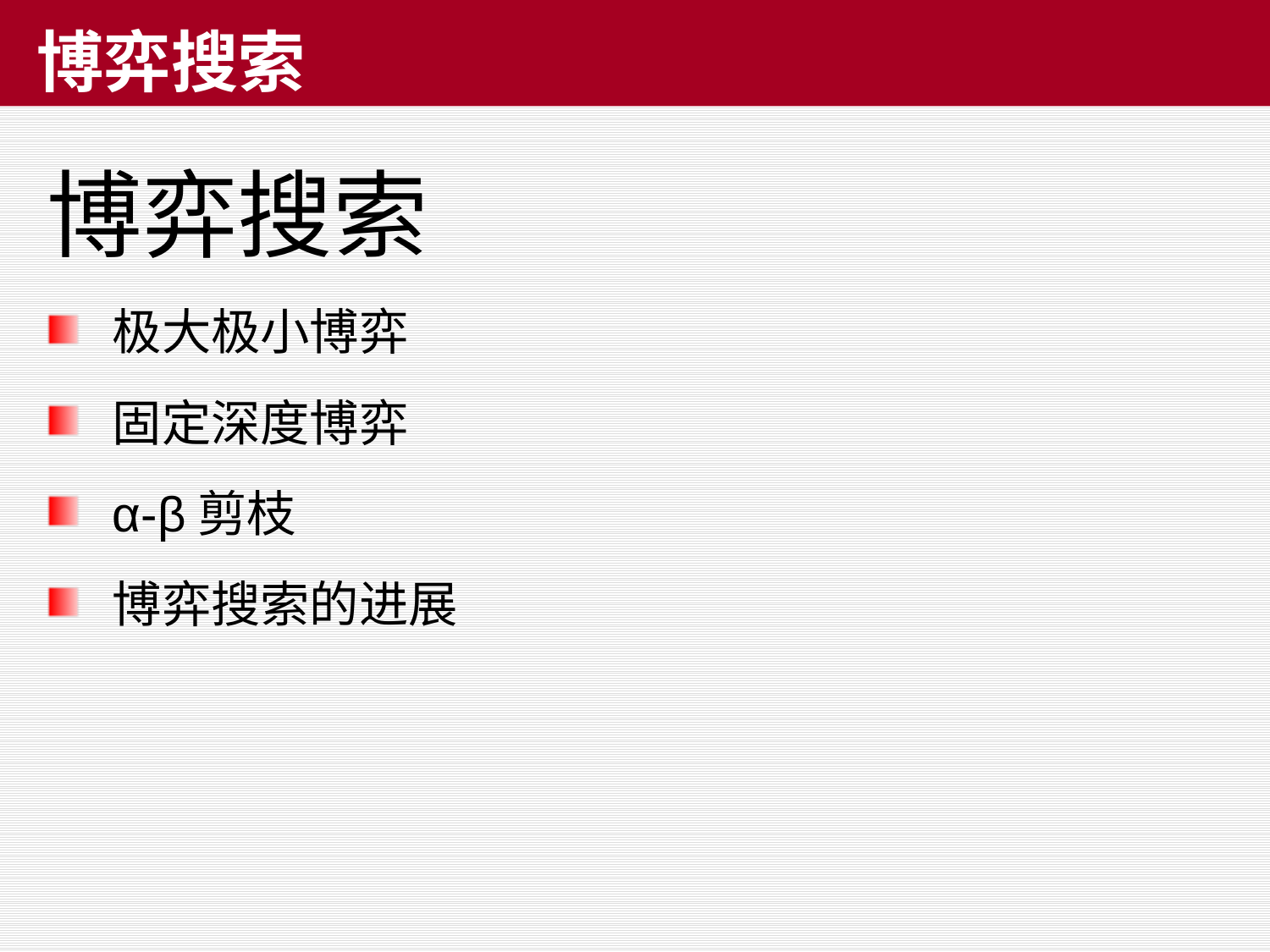

# 博弈搜索
博弈搜索
极大极小博弈
固定深度博弈
α-β剪枝
博弈搜索的进展